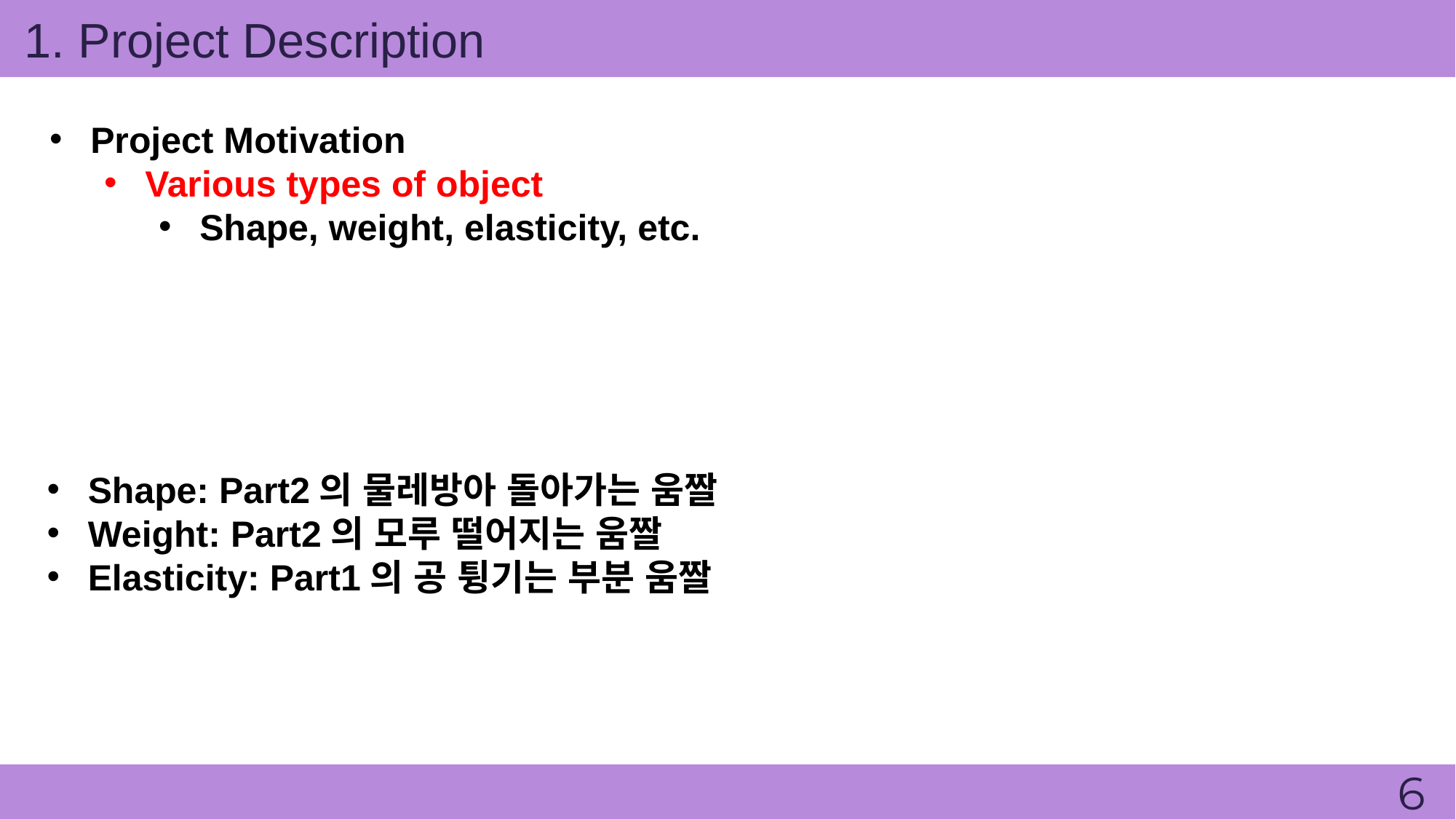

1. Project Description
Project Motivation
Various types of object
Shape, weight, elasticity, etc.
Shape: Part2의 물레방아 돌아가는 움짤
Weight: Part2의 모루 떨어지는 움짤
Elasticity: Part1의 공 튕기는 부분 움짤
6